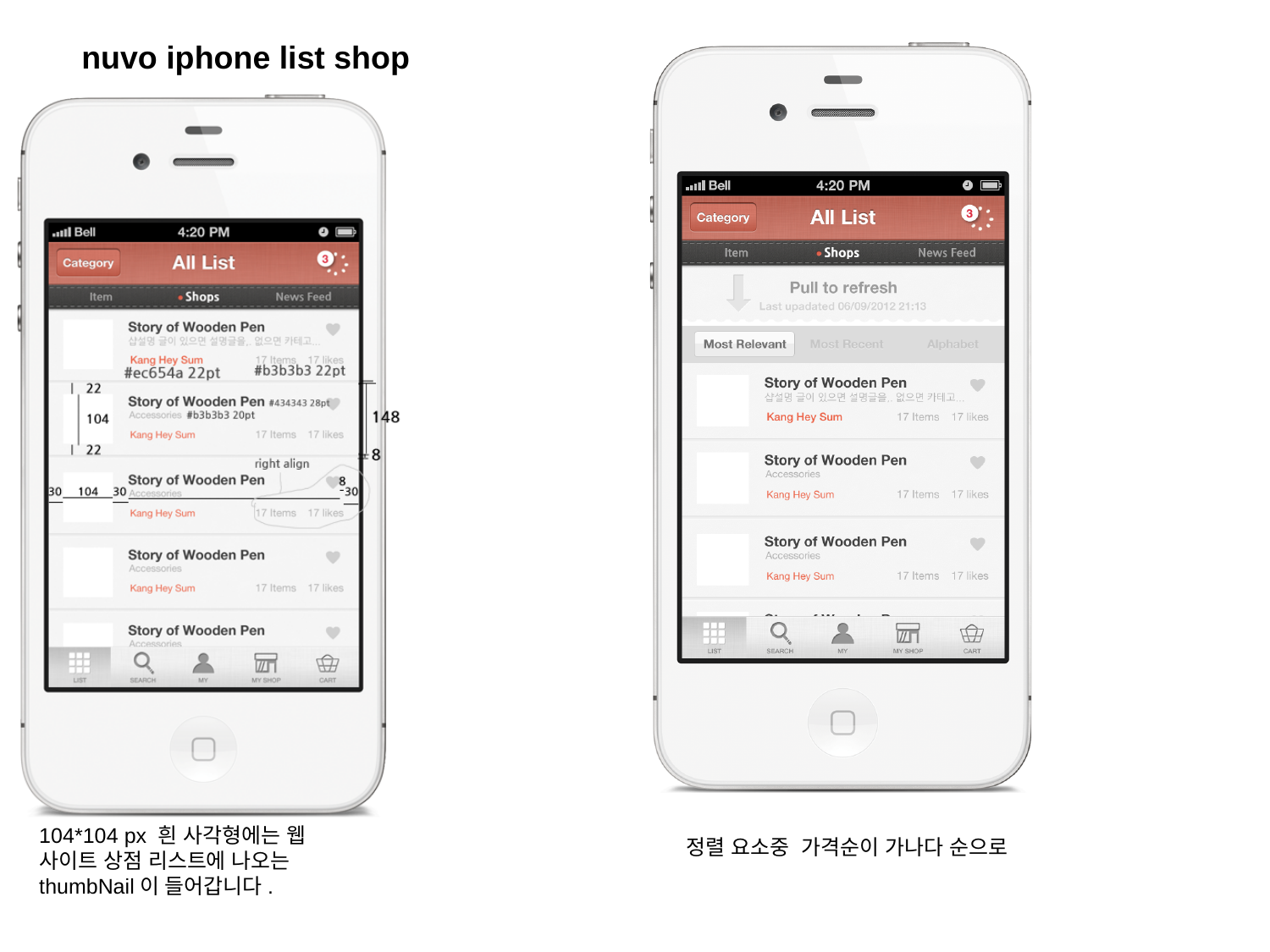

# nuvo iphone list shop

104*104 px 흰 사각형에는 웹 사이트 상점 리스트에 나오는 thumbNail이 들어갑니다.
정렬 요소중  가격순이 가나다 순으로